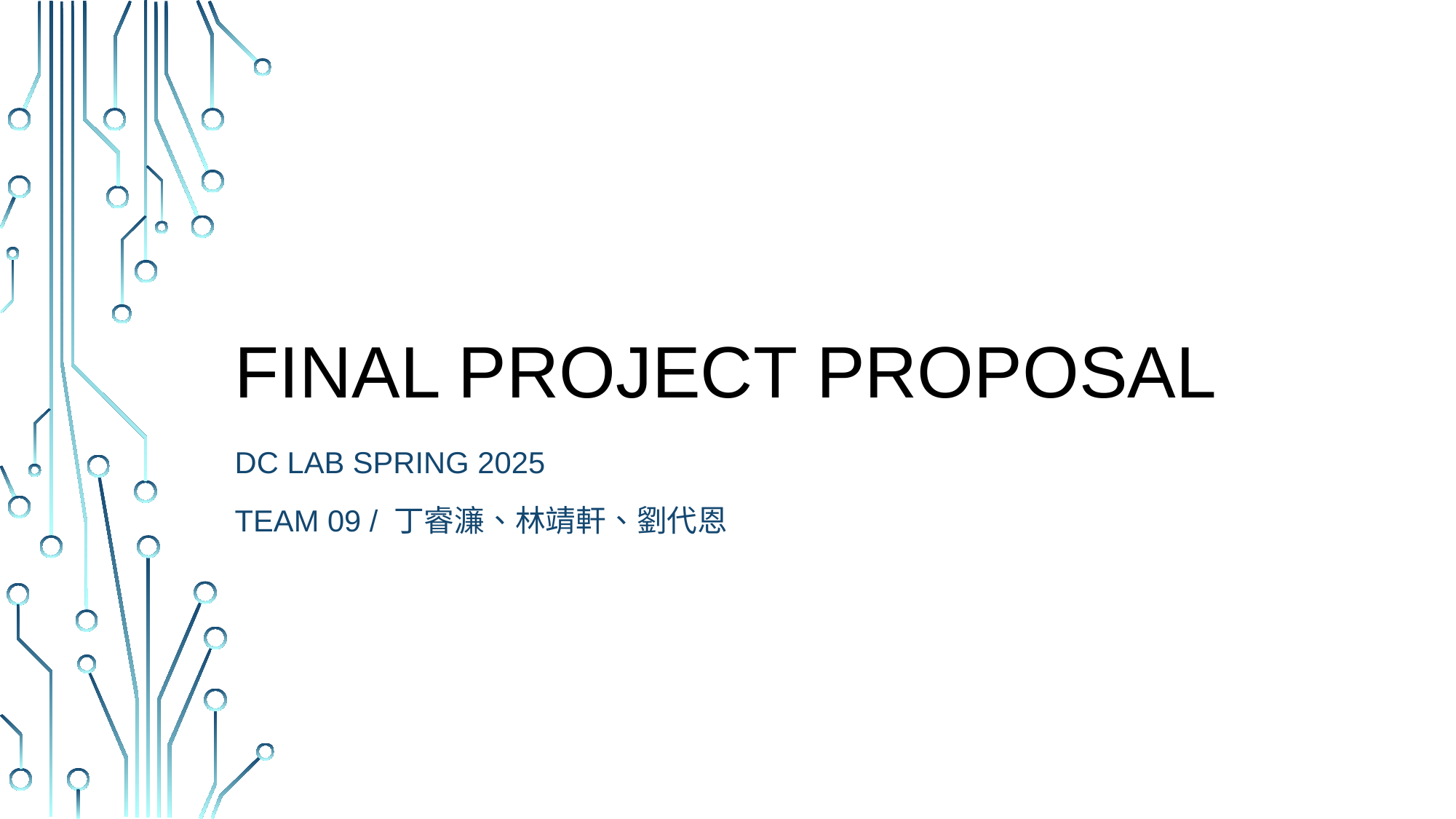

# Final Project Proposal
DC Lab Spring 2025
team 09 / 丁睿濂、林靖軒、劉代恩